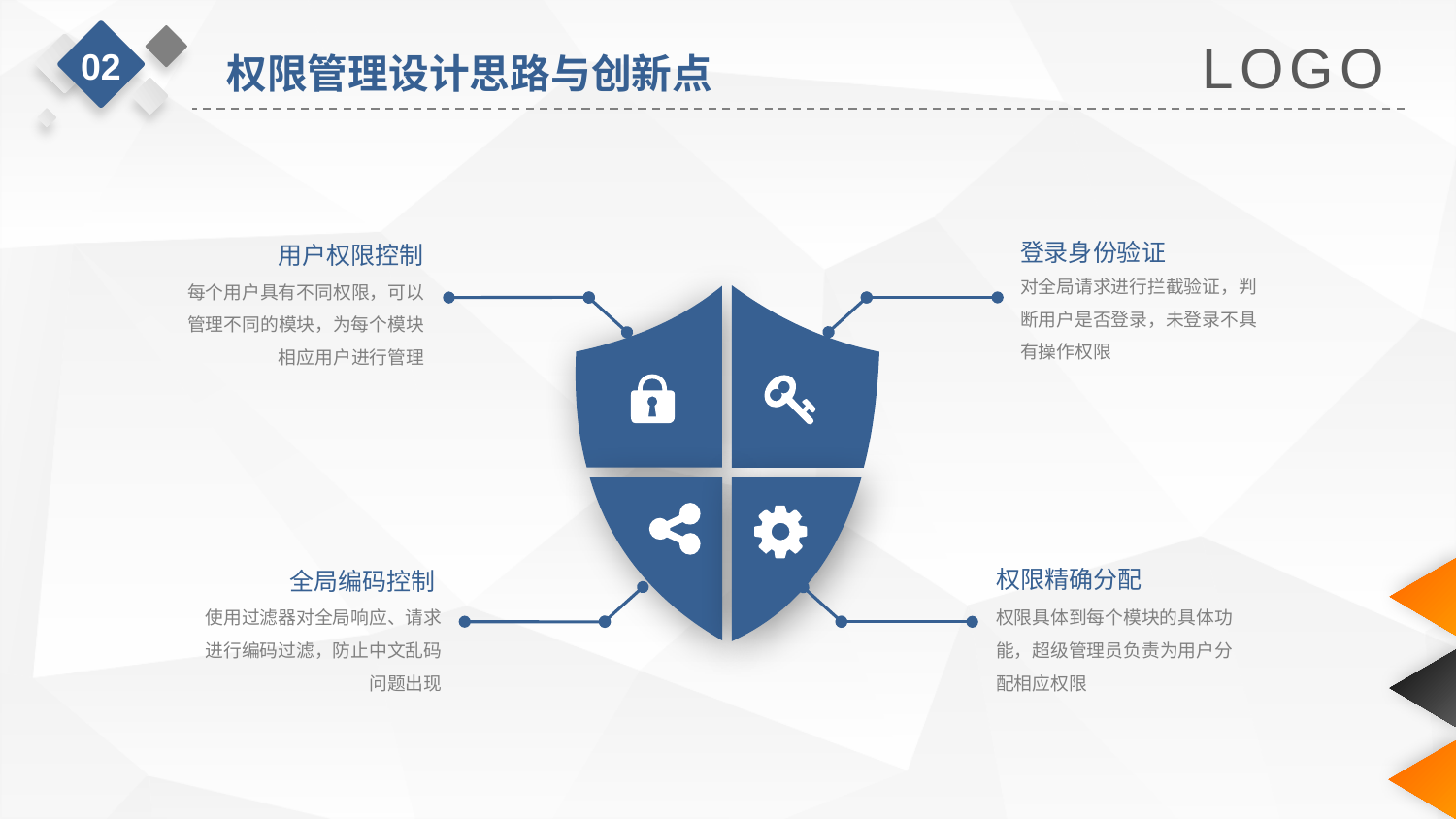

LOGO

02

权限管理设计思路与创新点
登录身份验证
对全局请求进行拦截验证，判断用户是否登录，未登录不具有操作权限
用户权限控制
每个用户具有不同权限，可以管理不同的模块，为每个模块相应用户进行管理

权限精确分配
权限具体到每个模块的具体功能，超级管理员负责为用户分配相应权限
全局编码控制
使用过滤器对全局响应、请求进行编码过滤，防止中文乱码问题出现